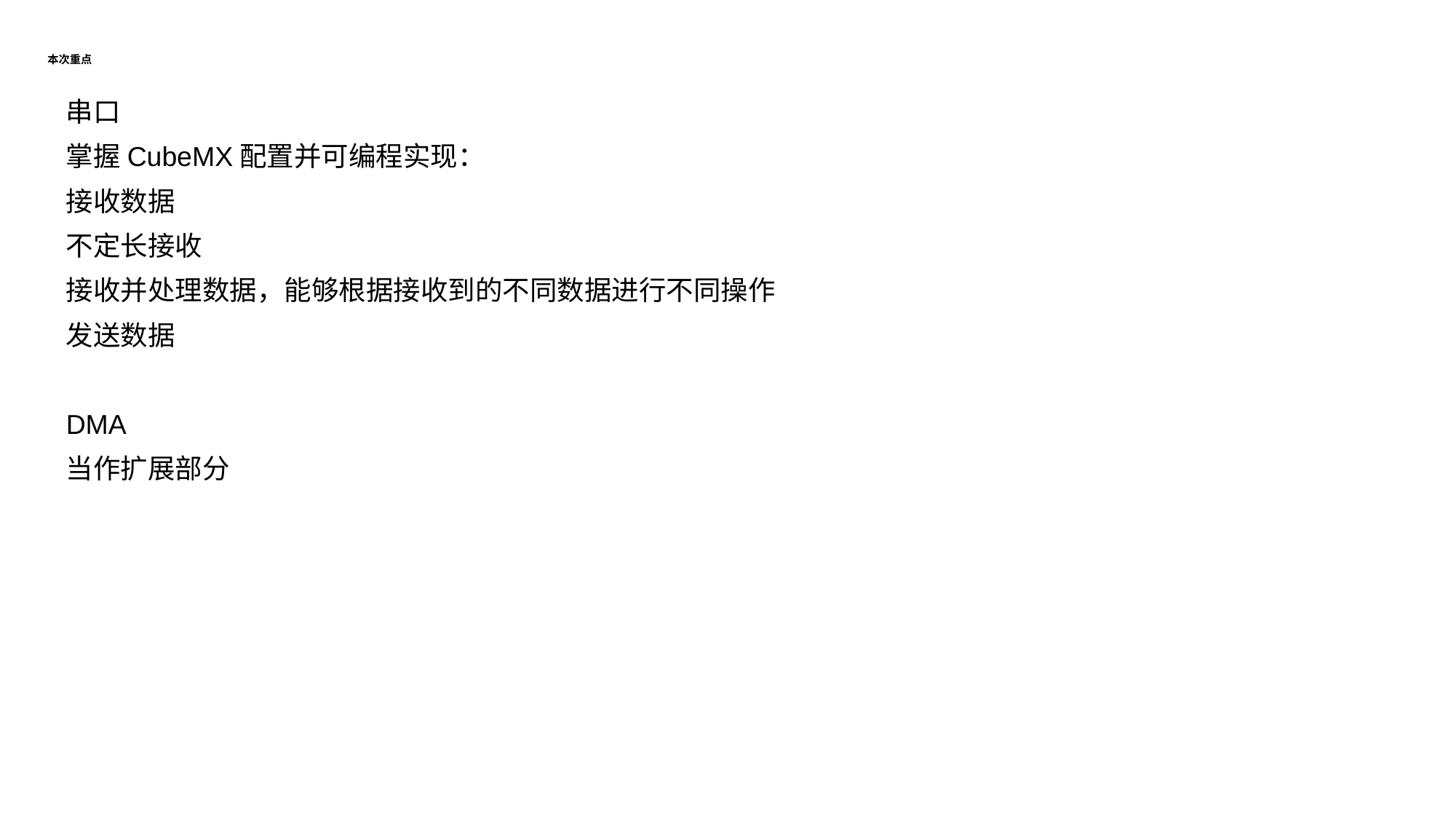

# 本次重点
串口
掌握CubeMX配置并可编程实现：
接收数据
不定长接收
接收并处理数据，能够根据接收到的不同数据进行不同操作
发送数据

DMA
当作扩展部分

40